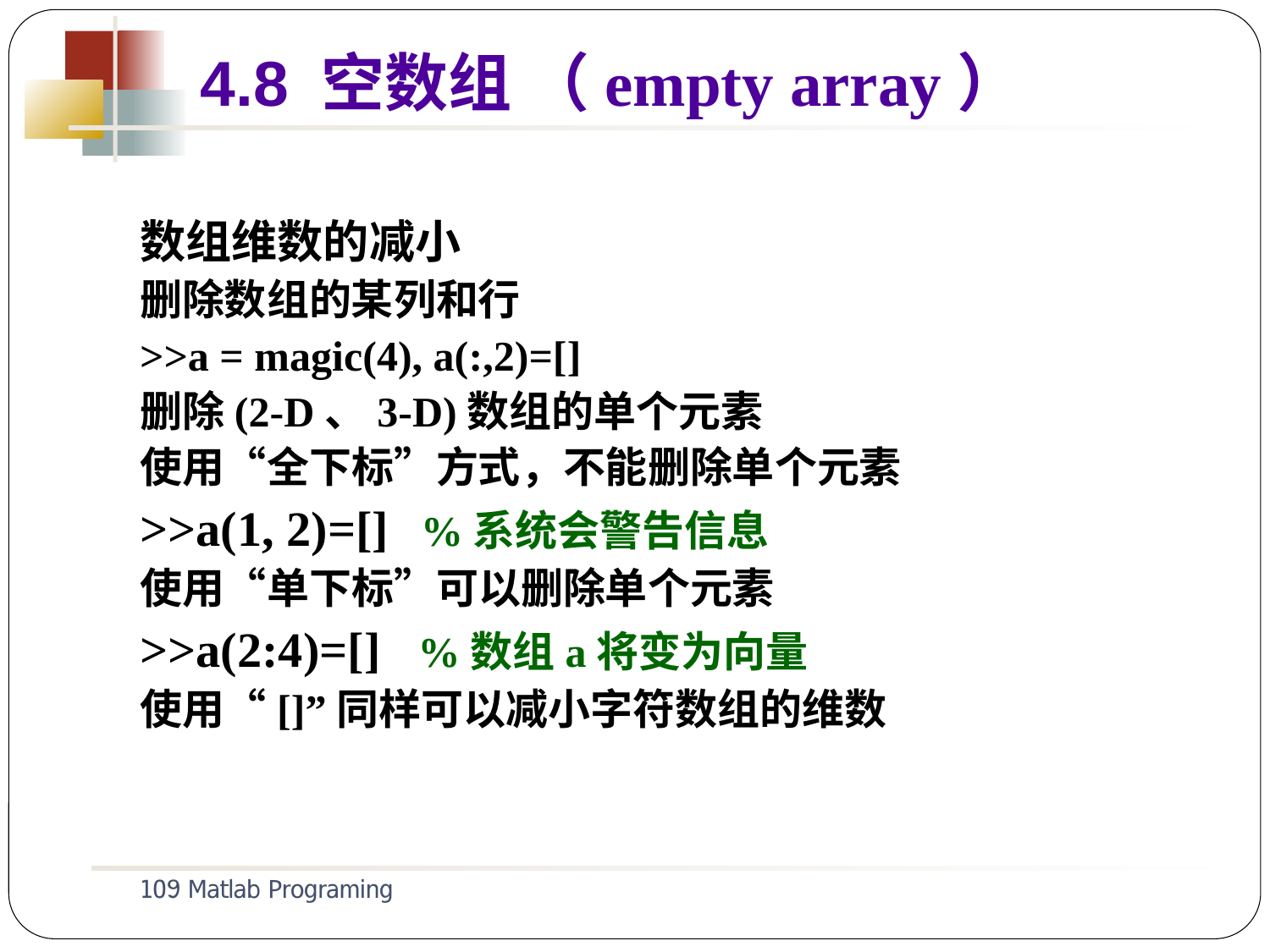

数组维数的减小
删除数组的某列和行
>>a = magic(4), a(:,2)=[]
删除(2-D、3-D)数组的单个元素
使用“全下标”方式，不能删除单个元素
>>a(1, 2)=[]   %系统会警告信息
使用“单下标”可以删除单个元素
>>a(2:4)=[]   %数组a将变为向量
使用“[]”同样可以减小字符数组的维数
4.8 空数组 （empty array）
109 Matlab Programing